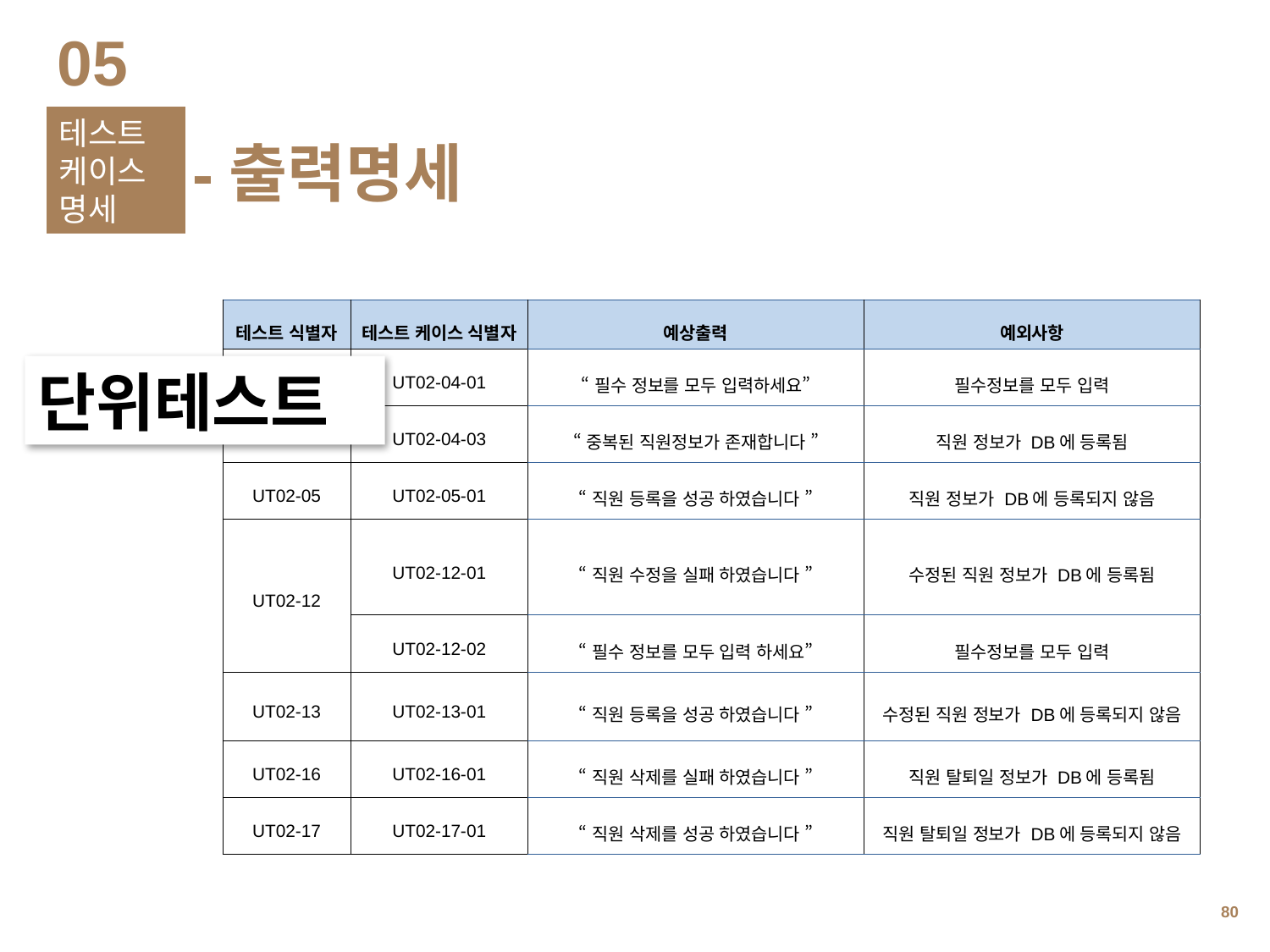

05
테스트 케이스명세
-출력명세
| 테스트 식별자 | 테스트 케이스 식별자 | 예상출력 | 예외사항 |
| --- | --- | --- | --- |
| UT02-04 | UT02-04-01 | “필수 정보를 모두 입력하세요” | 필수정보를 모두 입력 |
|  | UT02-04-03 | “중복된 직원정보가 존재합니다 ” | 직원 정보가 DB에 등록됨 |
| UT02-05 | UT02-05-01 | “직원 등록을 성공 하였습니다 ” | 직원 정보가 DB에 등록되지 않음 |
| UT02-12 | UT02-12-01 | “직원 수정을 실패 하였습니다 ” | 수정된 직원 정보가 DB에 등록됨 |
|  | UT02-12-02 | “필수 정보를 모두 입력 하세요” | 필수정보를 모두 입력 |
| UT02-13 | UT02-13-01 | “직원 등록을 성공 하였습니다 ” | 수정된 직원 정보가 DB에 등록되지 않음 |
| UT02-16 | UT02-16-01 | “직원 삭제를 실패 하였습니다 ” | 직원 탈퇴일 정보가 DB에 등록됨 |
| UT02-17 | UT02-17-01 | “직원 삭제를 성공 하였습니다 ” | 직원 탈퇴일 정보가 DB에 등록되지 않음 |
단위테스트
80